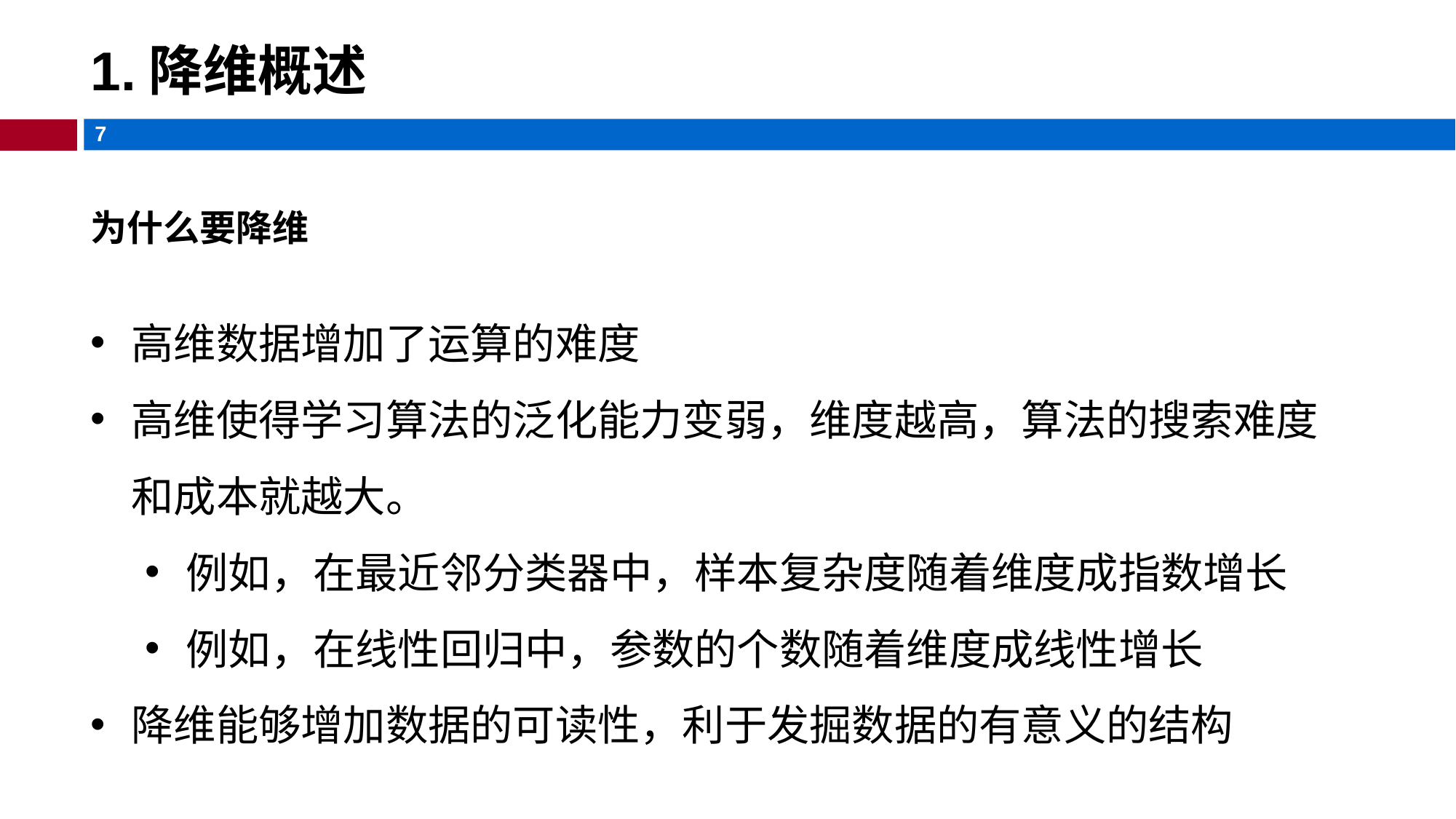

# 1.降维概述

为什么要降维

高维数据增加了运算的难度
高维使得学习算法的泛化能力变弱，维度越高，算法的搜索难度和成本就越大。
例如，在最近邻分类器中，样本复杂度随着维度成指数增长
例如，在线性回归中，参数的个数随着维度成线性增长
降维能够增加数据的可读性，利于发掘数据的有意义的结构